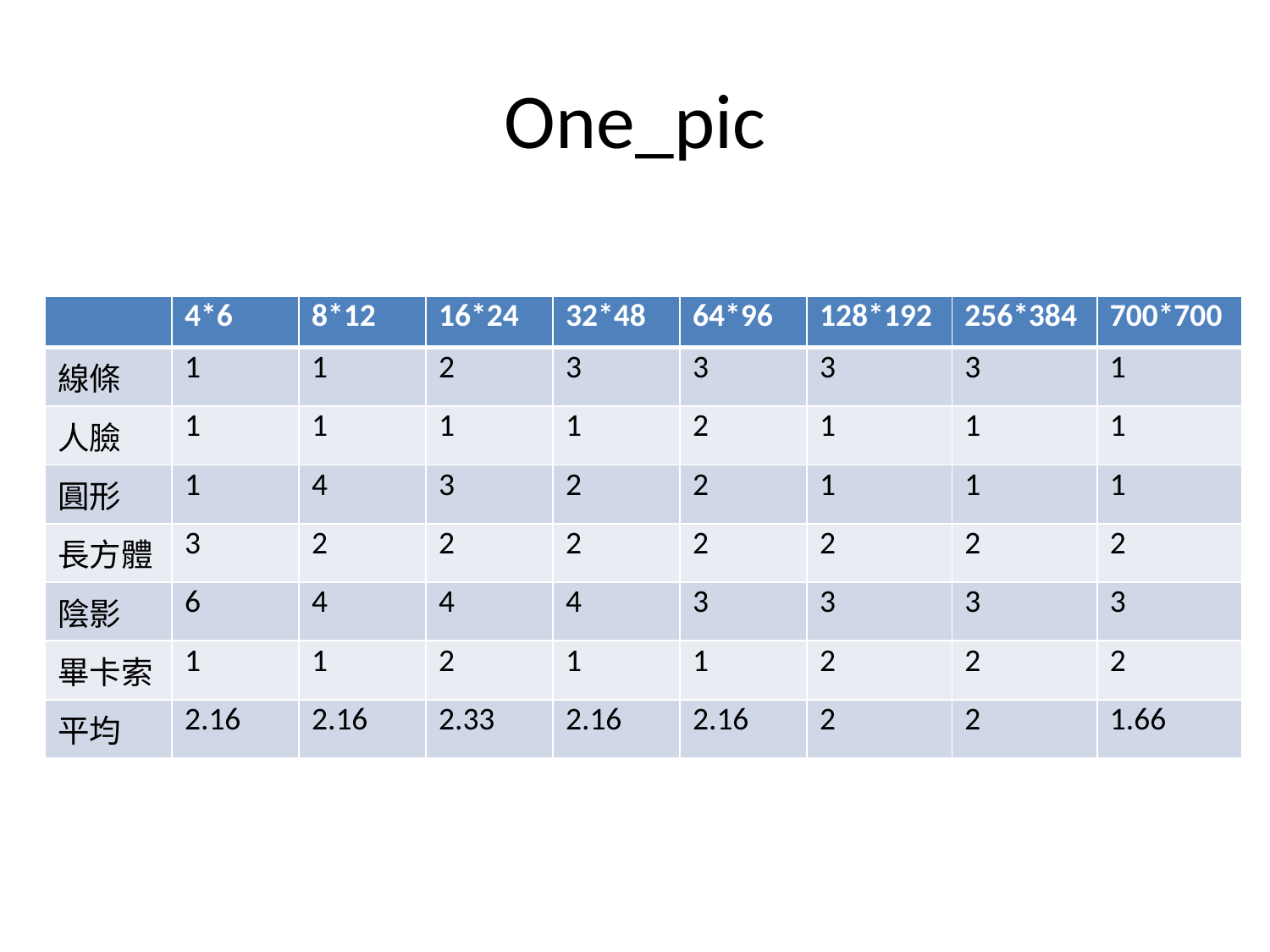

# One_pic
|  | 4\*6 | 8\*12 | 16\*24 | 32\*48 | 64\*96 | 128\*192 | 256\*384 | 700\*700 |
| --- | --- | --- | --- | --- | --- | --- | --- | --- |
| 線條 | 1 | 1 | 2 | 3 | 3 | 3 | 3 | 1 |
| 人臉 | 1 | 1 | 1 | 1 | 2 | 1 | 1 | 1 |
| 圓形 | 1 | 4 | 3 | 2 | 2 | 1 | 1 | 1 |
| 長方體 | 3 | 2 | 2 | 2 | 2 | 2 | 2 | 2 |
| 陰影 | 6 | 4 | 4 | 4 | 3 | 3 | 3 | 3 |
| 畢卡索 | 1 | 1 | 2 | 1 | 1 | 2 | 2 | 2 |
| 平均 | 2.16 | 2.16 | 2.33 | 2.16 | 2.16 | 2 | 2 | 1.66 |